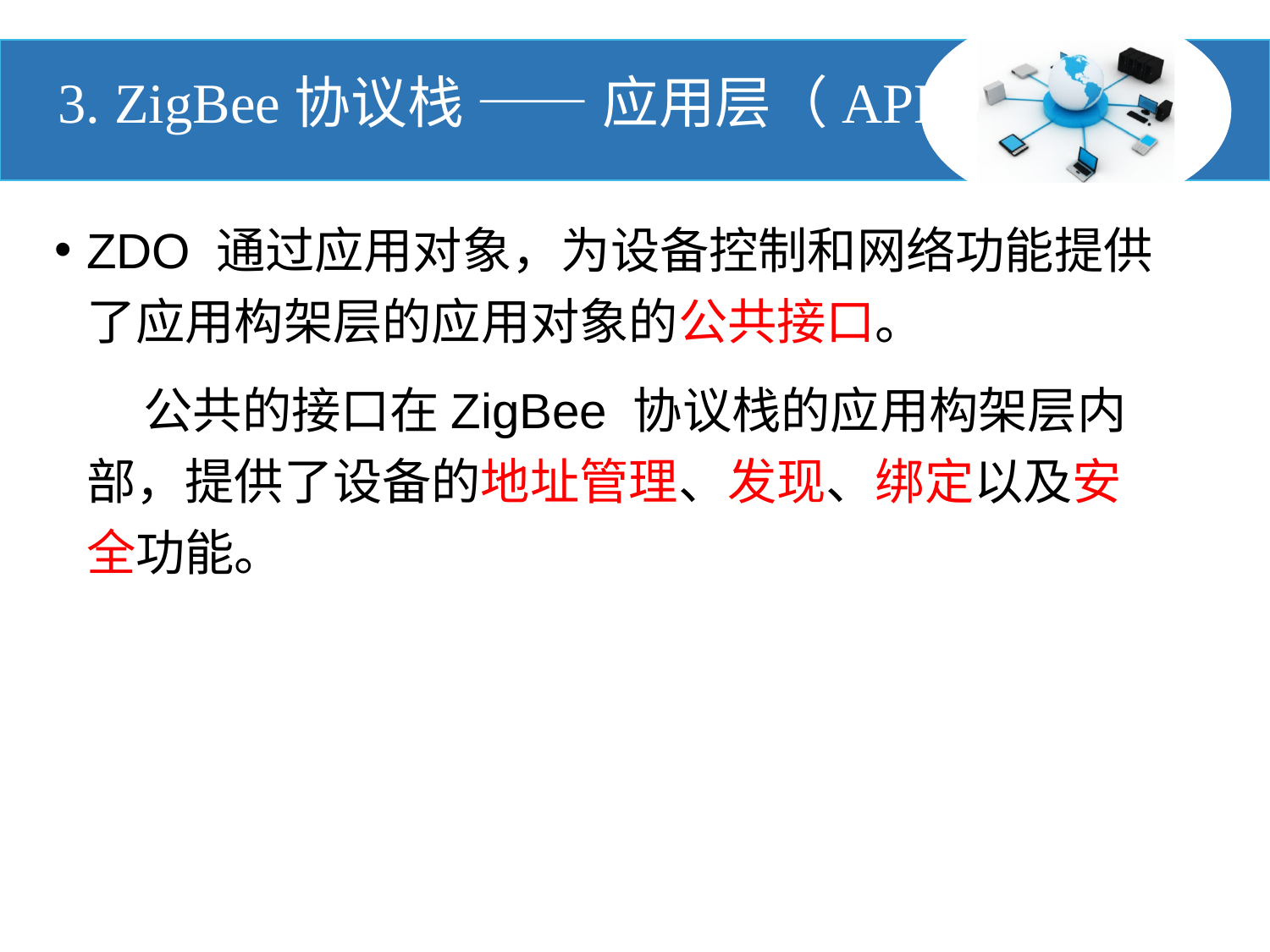

# 3. ZigBee协议栈 —— 应用层（APL）
ZDO 通过应用对象，为设备控制和网络功能提供了应用构架层的应用对象的公共接口。
       公共的接口在ZigBee 协议栈的应用构架层内部，提供了设备的地址管理、发现、绑定以及安全功能。